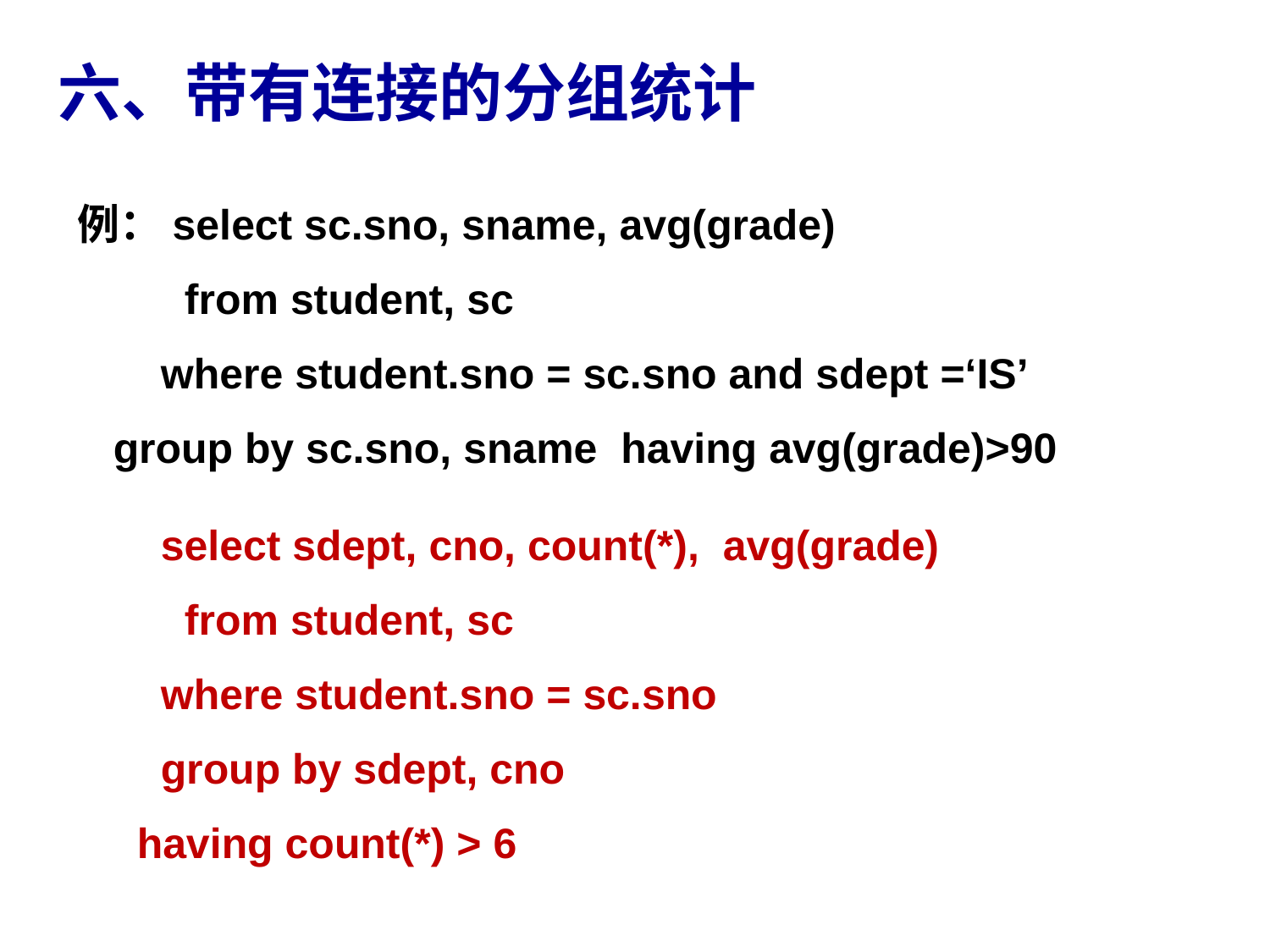

# 六、带有连接的分组统计
例：select sc.sno, sname, avg(grade)
         from student, sc
	   where student.sno = sc.sno and sdept =‘IS’
   group by sc.sno, sname  having avg(grade)>90
	   select sdept, cno, count(*),  avg(grade)
         from student, sc
	   where student.sno = sc.sno
       group by sdept, cno
     having count(*) > 6